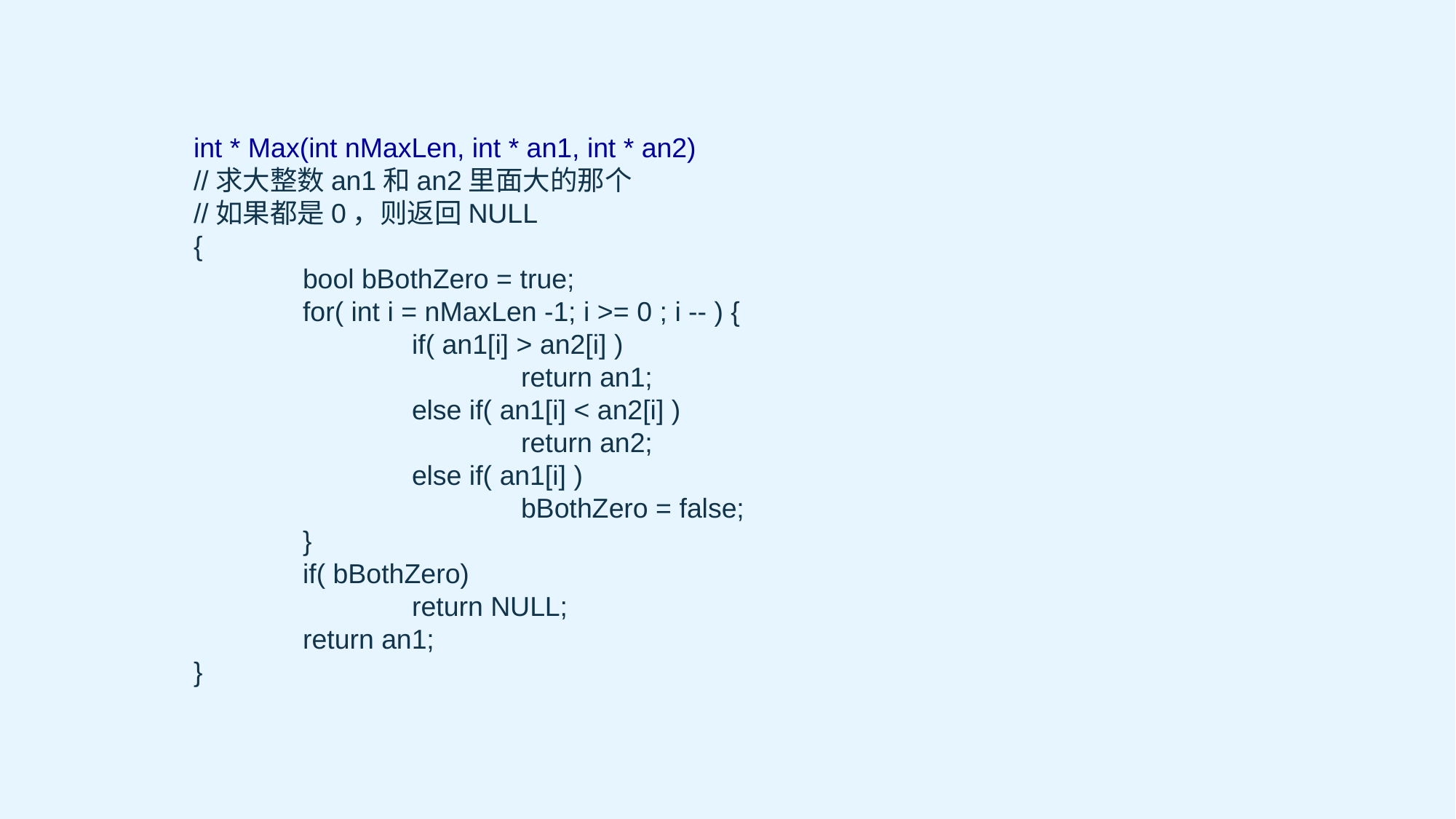

int * Max(int nMaxLen, int * an1, int * an2)
//求大整数an1和an2里面大的那个
//如果都是0，则返回NULL
{
	bool bBothZero = true;
	for( int i = nMaxLen -1; i >= 0 ; i -- ) {
		if( an1[i] > an2[i] )
			return an1;
		else if( an1[i] < an2[i] )
			return an2;
		else if( an1[i] )
			bBothZero = false;
	}
	if( bBothZero)
		return NULL;
	return an1;
}